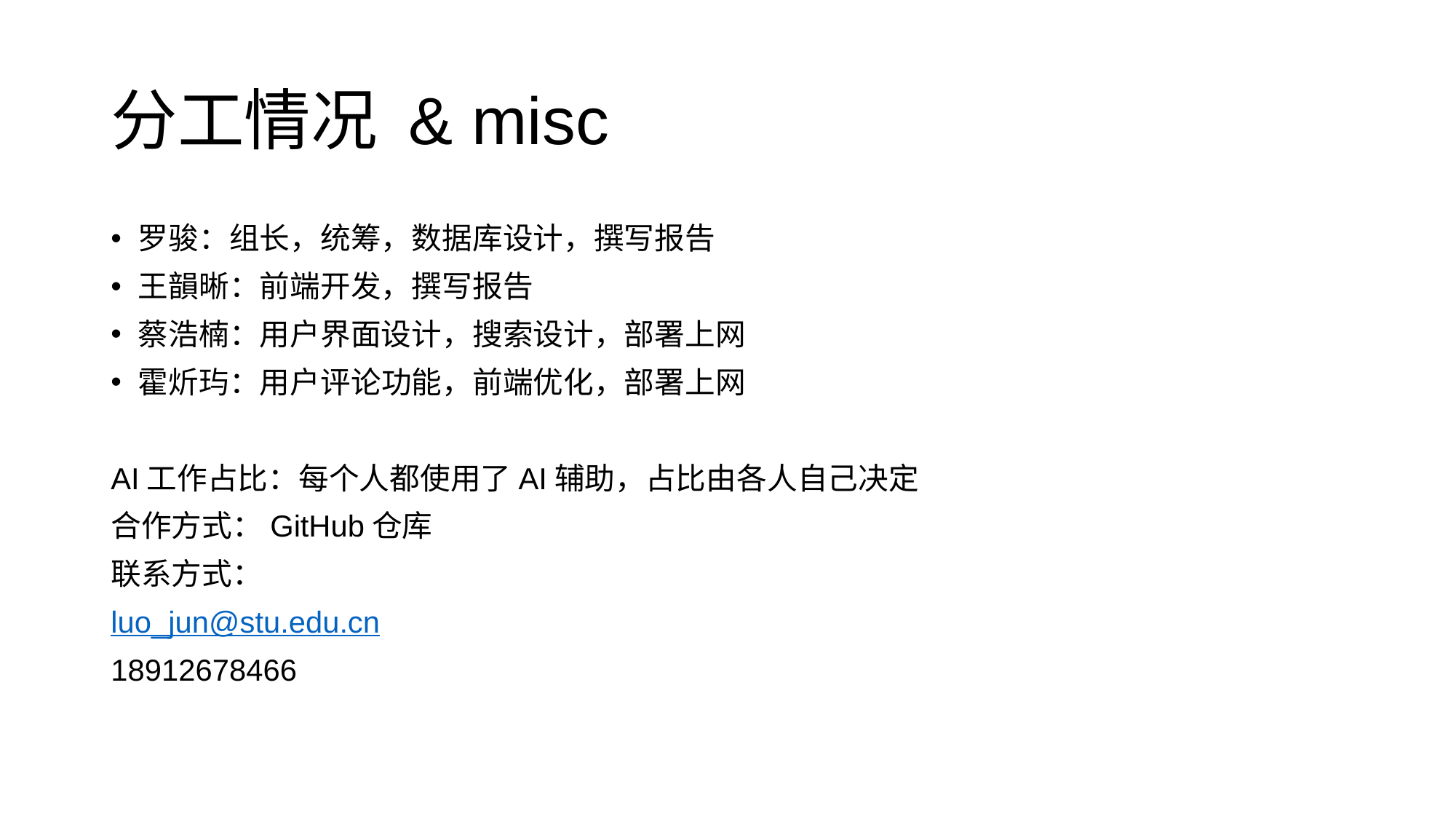

# 分工情况 & misc
罗骏：组长，统筹，数据库设计，撰写报告
王韻晰：前端开发，撰写报告
蔡浩楠：用户界面设计，搜索设计，部署上网
霍炘玙：用户评论功能，前端优化，部署上网

AI工作占比：每个人都使用了AI辅助，占比由各人自己决定
合作方式：GitHub仓库
联系方式：
luo_jun@stu.edu.cn
18912678466